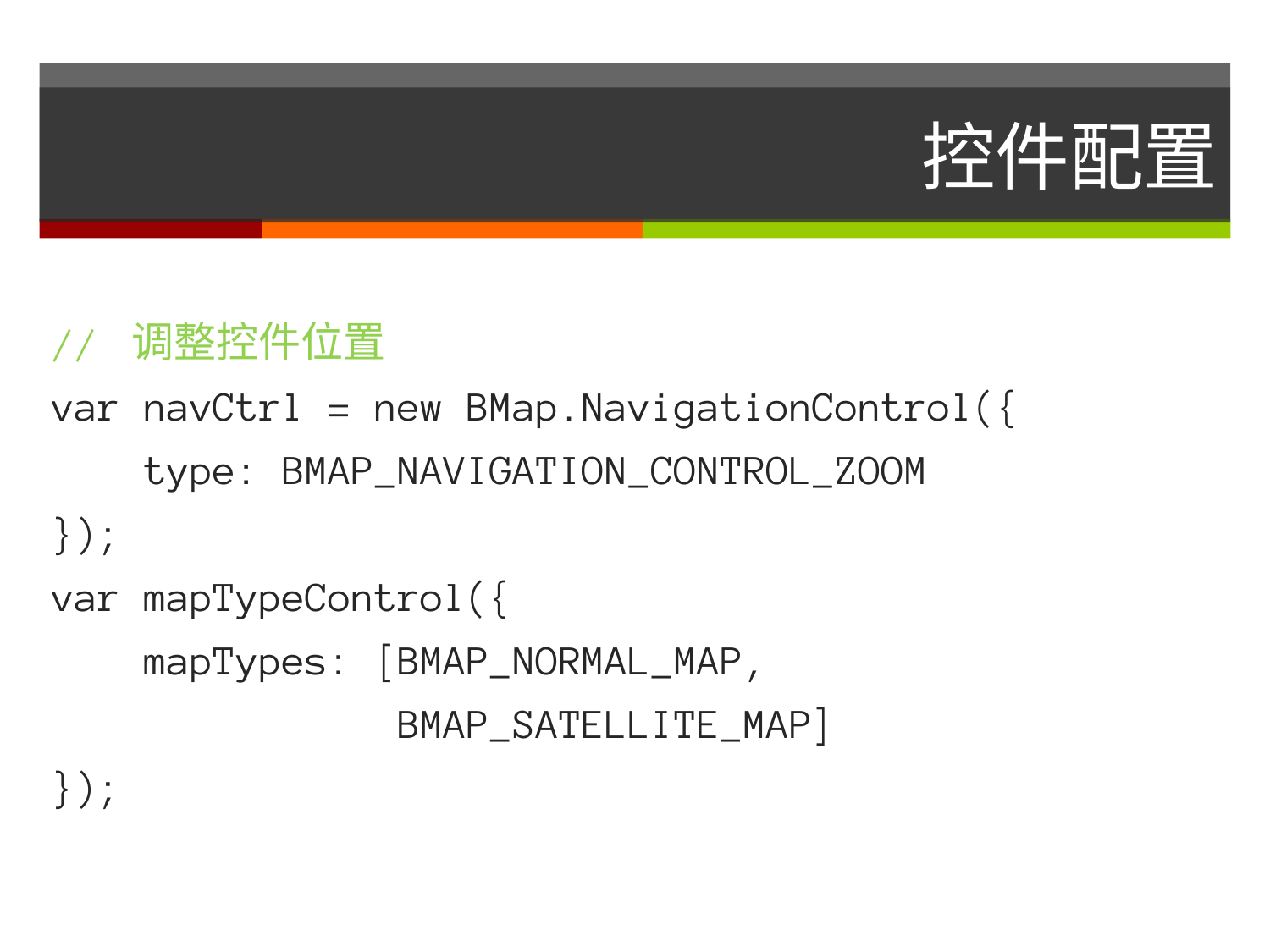

# 控件配置
// 调整控件位置
var navCtrl = new BMap.NavigationControl({
    type: BMAP_NAVIGATION_CONTROL_ZOOM
});
var mapTypeControl({
    mapTypes: [BMAP_NORMAL_MAP,
               BMAP_SATELLITE_MAP]
});